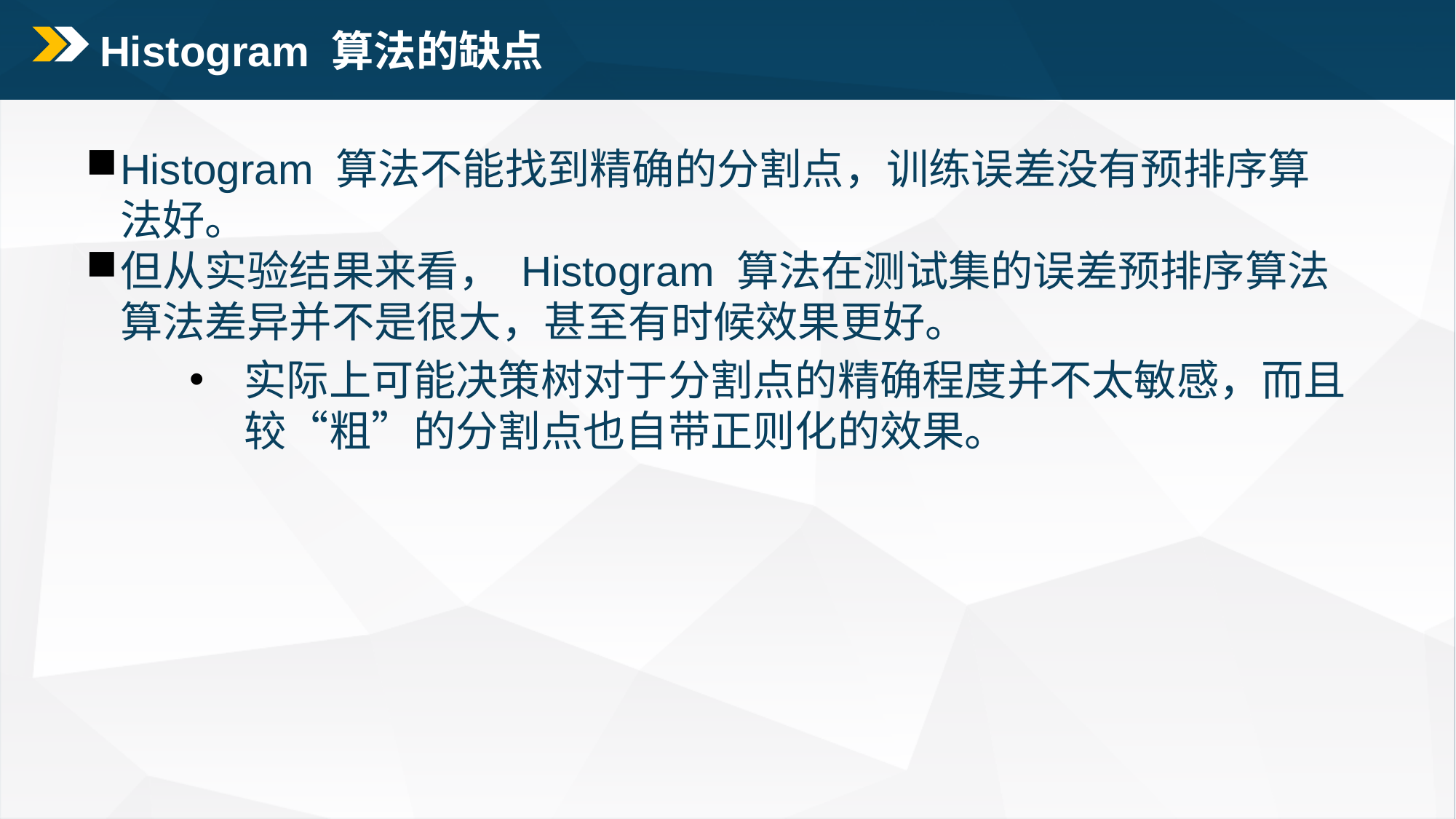

# Histogram 算法的缺点
Histogram 算法不能找到精确的分割点，训练误差没有预排序算法好。
但从实验结果来看， Histogram 算法在测试集的误差预排序算法算法差异并不是很大，甚至有时候效果更好。
实际上可能决策树对于分割点的精确程度并不太敏感，而且较“粗”的分割点也自带正则化的效果。